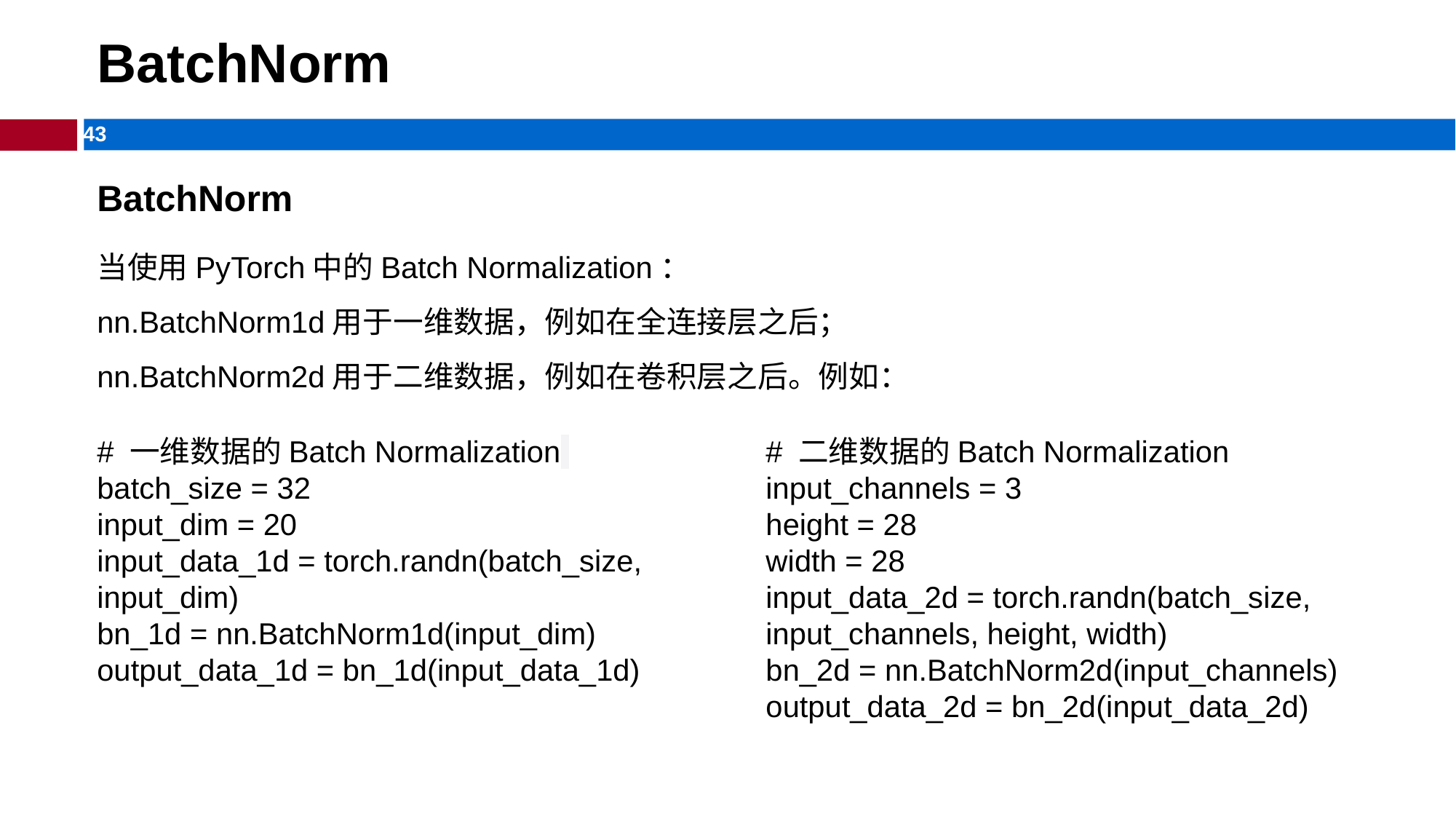

# BatchNorm
BatchNorm
当使用PyTorch中的Batch Normalization：
nn.BatchNorm1d用于一维数据，例如在全连接层之后；
nn.BatchNorm2d用于二维数据，例如在卷积层之后。例如：
# 一维数据的Batch Normalization
batch_size = 32
input_dim = 20
input_data_1d = torch.randn(batch_size, input_dim)
bn_1d = nn.BatchNorm1d(input_dim)
output_data_1d = bn_1d(input_data_1d)
# 二维数据的Batch Normalization
input_channels = 3
height = 28
width = 28
input_data_2d = torch.randn(batch_size, input_channels, height, width)
bn_2d = nn.BatchNorm2d(input_channels) output_data_2d = bn_2d(input_data_2d)